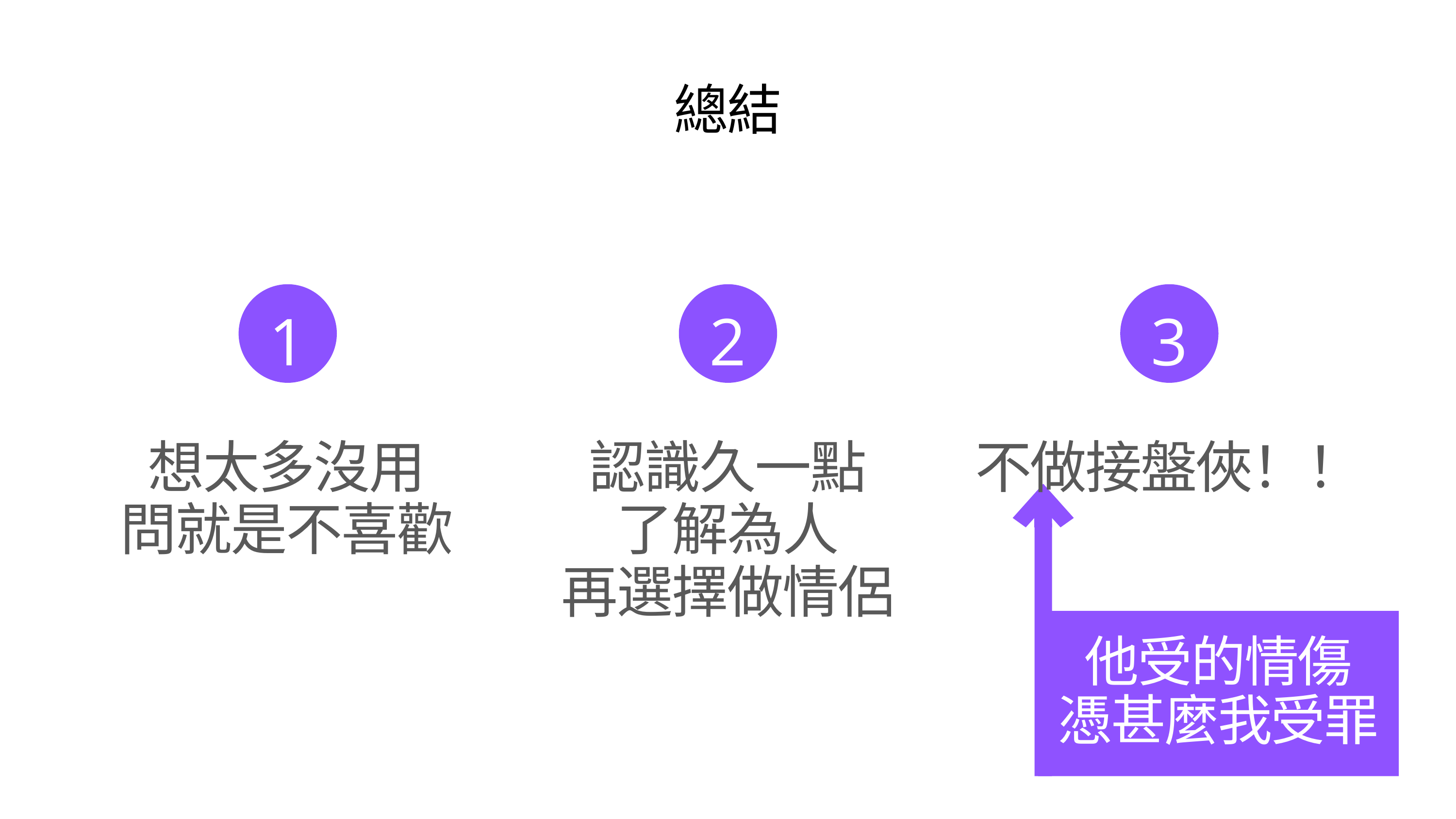

總結
1
2
3

想太多沒用
問就是不喜歡
認識久一點
了解為人
再選擇做情侶
不做接盤俠！！

他受的情傷
憑甚麼我受罪